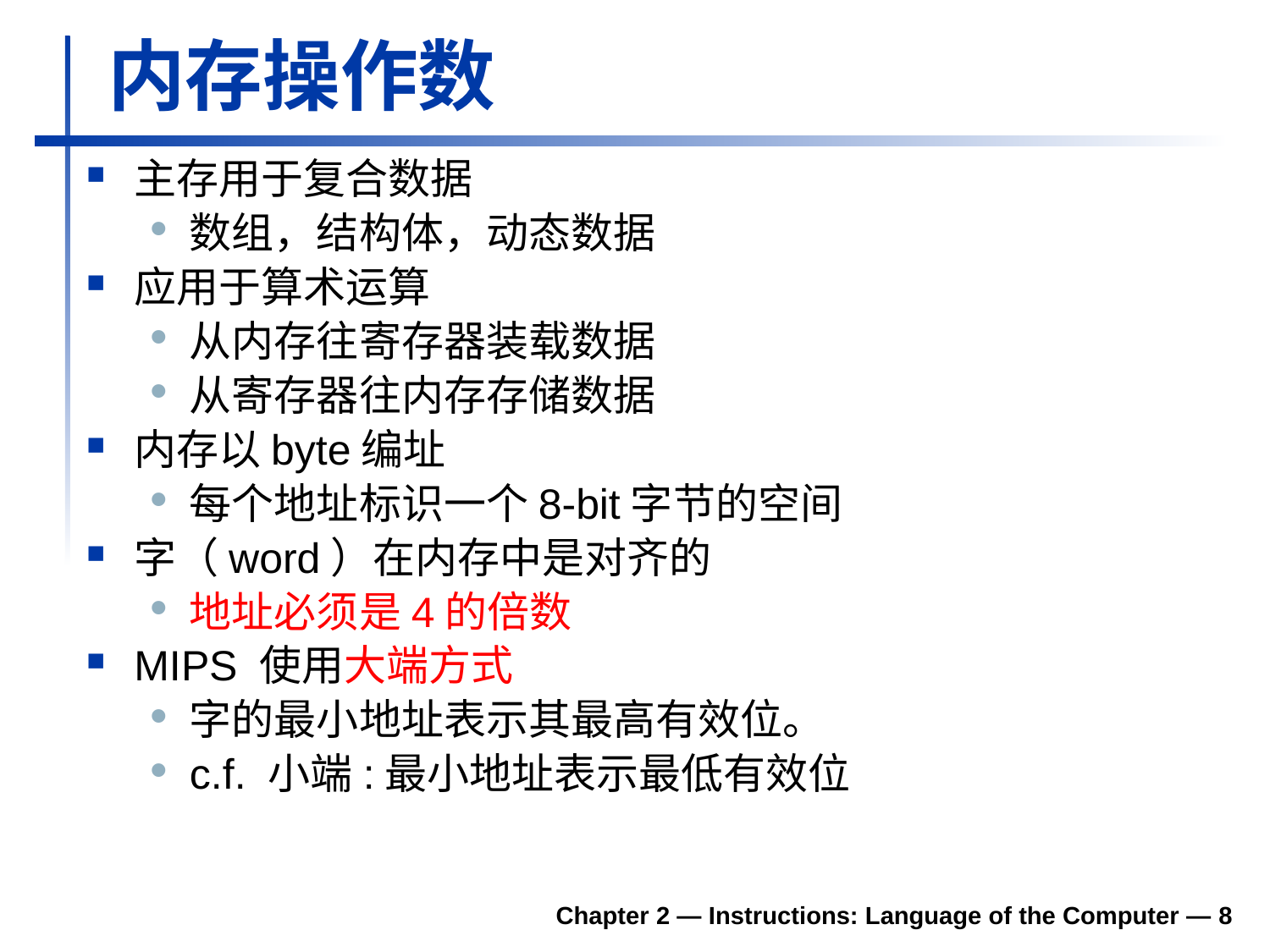

# 内存操作数
主存用于复合数据
数组，结构体，动态数据
应用于算术运算
从内存往寄存器装载数据
从寄存器往内存存储数据
内存以byte编址
每个地址标识一个8-bit字节的空间
字（word）在内存中是对齐的
地址必须是4的倍数
MIPS 使用大端方式
字的最小地址表示其最高有效位。
c.f. 小端:最小地址表示最低有效位
Chapter 2 — Instructions: Language of the Computer — 8